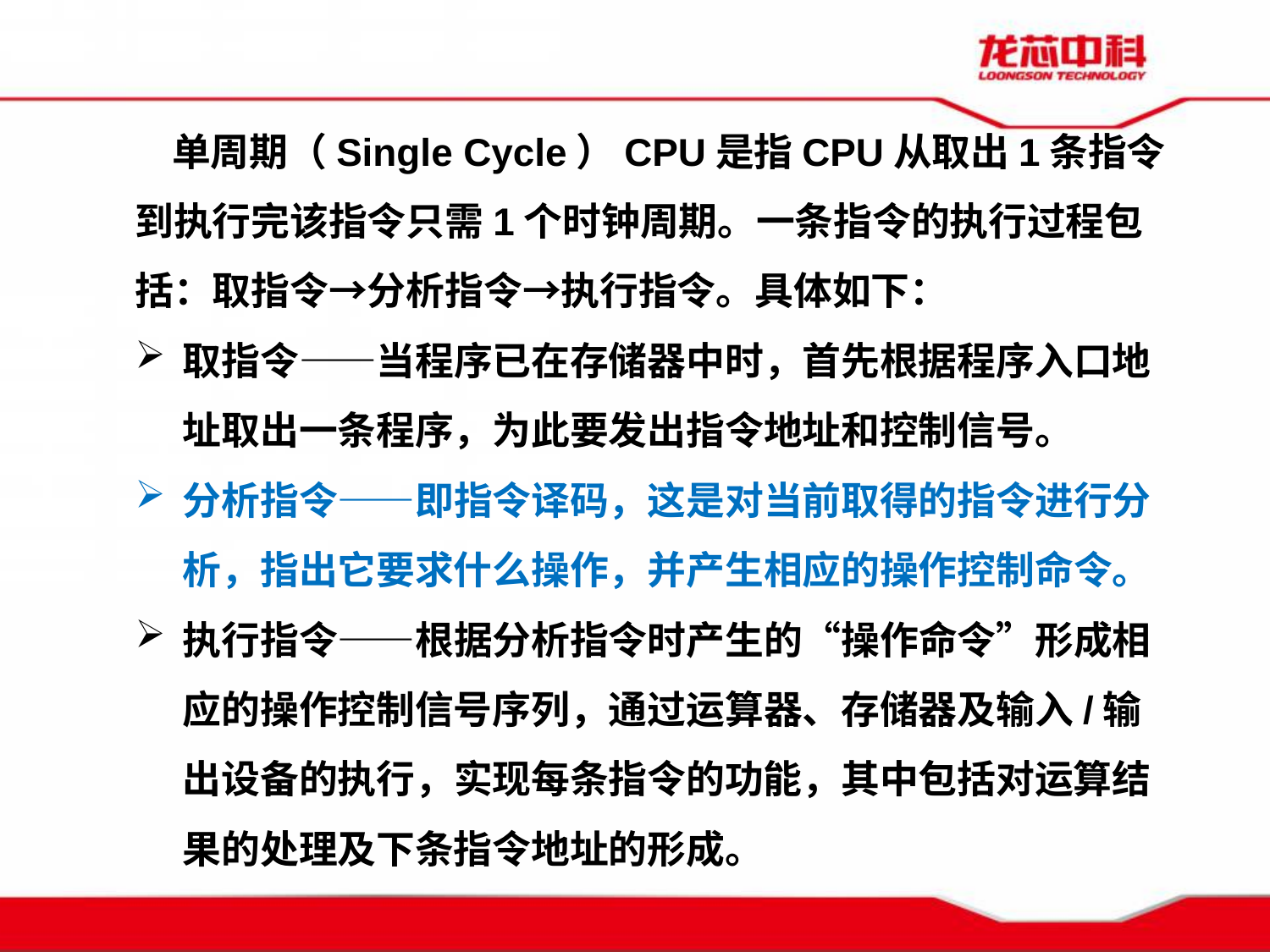

单周期（Single Cycle）CPU是指CPU从取出1条指令到执行完该指令只需1个时钟周期。一条指令的执行过程包括：取指令→分析指令→执行指令。具体如下：
取指令——当程序已在存储器中时，首先根据程序入口地址取出一条程序，为此要发出指令地址和控制信号。
分析指令——即指令译码，这是对当前取得的指令进行分析，指出它要求什么操作，并产生相应的操作控制命令。
执行指令——根据分析指令时产生的“操作命令”形成相应的操作控制信号序列，通过运算器、存储器及输入/输出设备的执行，实现每条指令的功能，其中包括对运算结果的处理及下条指令地址的形成。